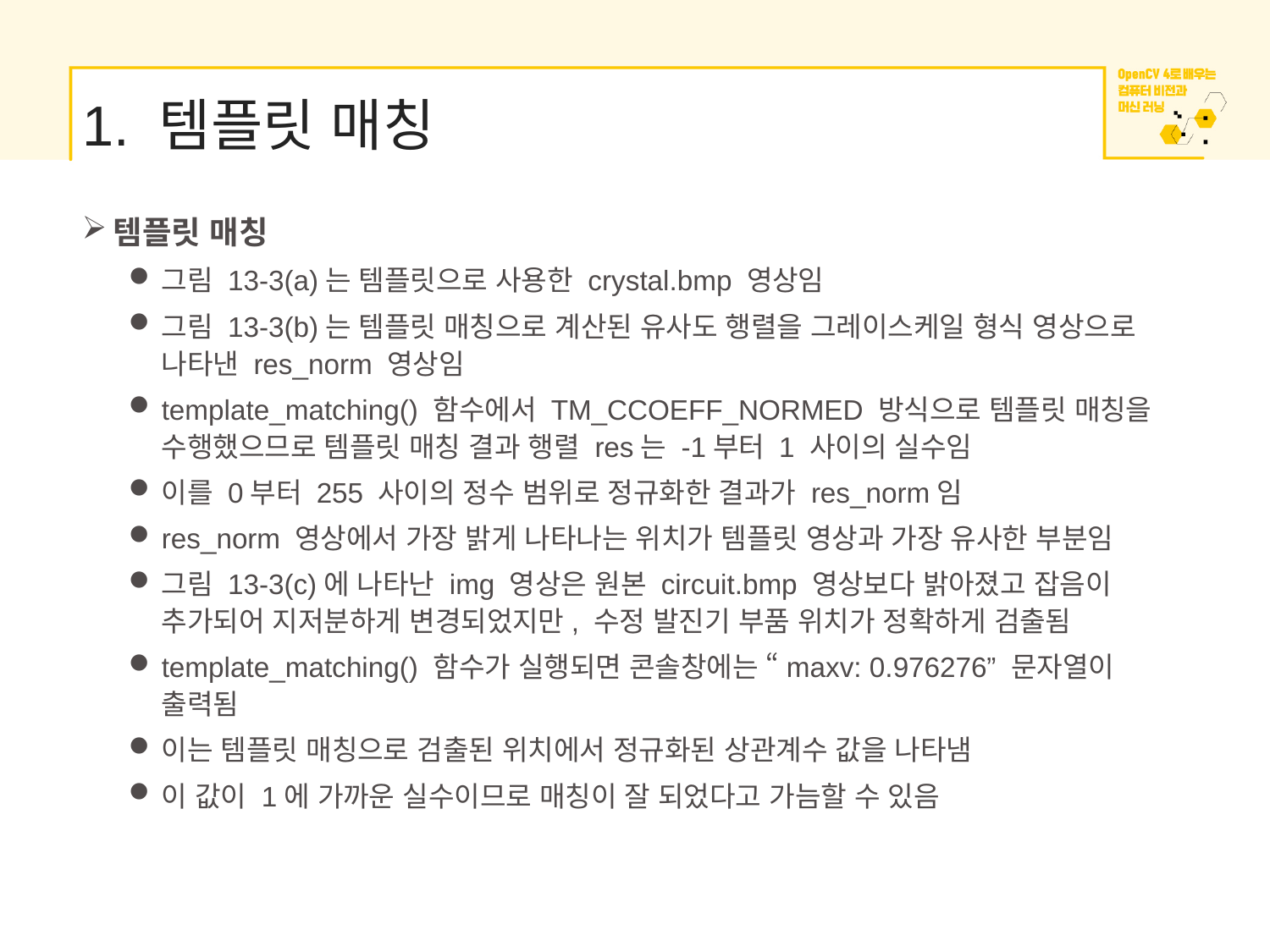

# 1. 템플릿 매칭
템플릿 매칭
그림 13-3(a)는 템플릿으로 사용한 crystal.bmp 영상임
그림 13-3(b)는 템플릿 매칭으로 계산된 유사도 행렬을 그레이스케일 형식 영상으로 나타낸 res_norm 영상임
template_matching() 함수에서 TM_CCOEFF_NORMED 방식으로 템플릿 매칭을 수행했으므로 템플릿 매칭 결과 행렬 res는 -1부터 1 사이의 실수임
이를 0부터 255 사이의 정수 범위로 정규화한 결과가 res_norm임
res_norm 영상에서 가장 밝게 나타나는 위치가 템플릿 영상과 가장 유사한 부분임
그림 13-3(c)에 나타난 img 영상은 원본 circuit.bmp 영상보다 밝아졌고 잡음이 추가되어 지저분하게 변경되었지만, 수정 발진기 부품 위치가 정확하게 검출됨
template_matching() 함수가 실행되면 콘솔창에는 “maxv: 0.976276” 문자열이 출력됨
이는 템플릿 매칭으로 검출된 위치에서 정규화된 상관계수 값을 나타냄
이 값이 1에 가까운 실수이므로 매칭이 잘 되었다고 가늠할 수 있음